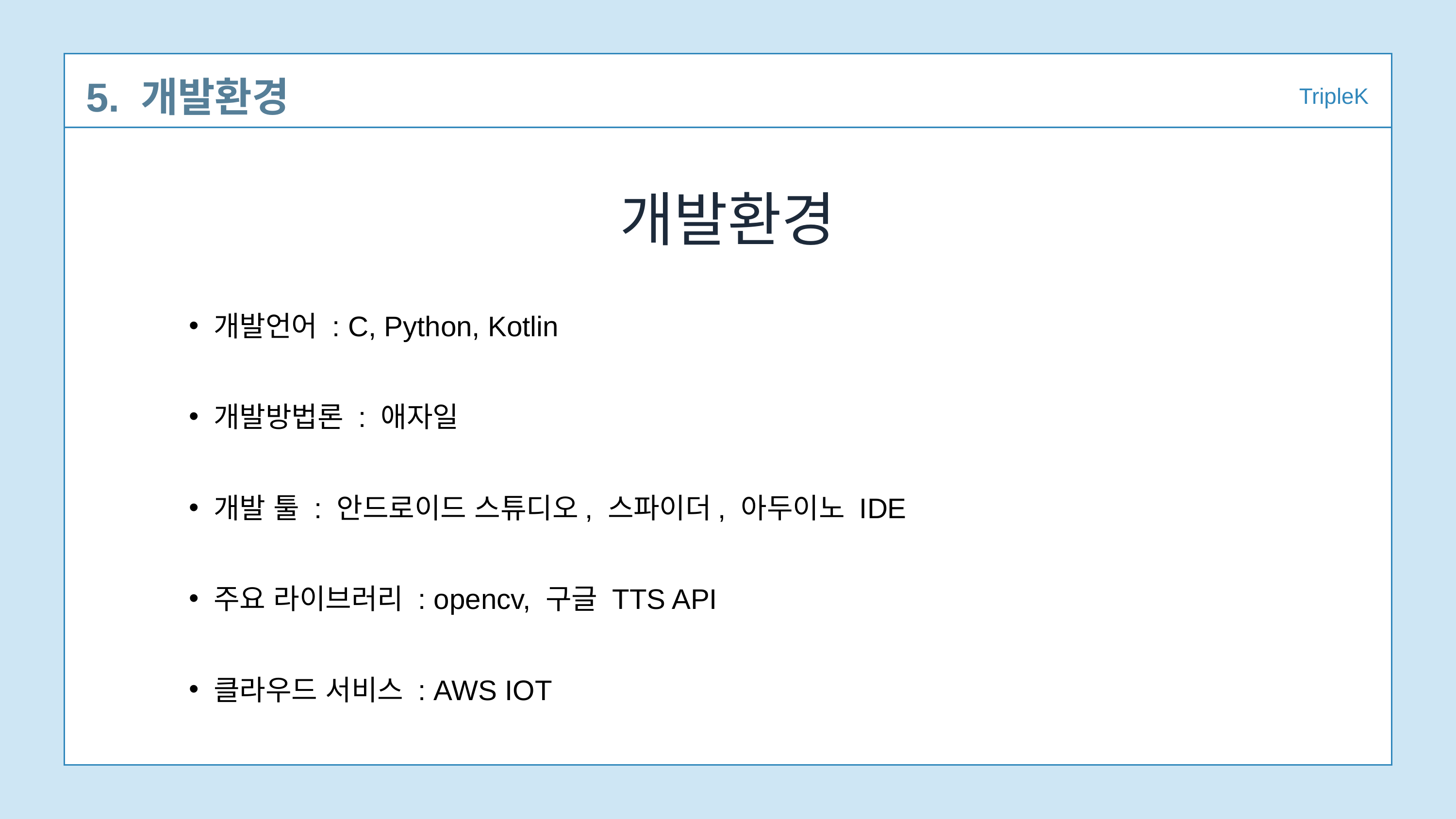

5. 개발환경
TripleK

개발환경
 개발언어 : C, Python, Kotlin
 개발방법론 : 애자일
 개발 툴 : 안드로이드 스튜디오, 스파이더, 아두이노 IDE
 주요 라이브러리 : opencv, 구글 TTS API
 클라우드 서비스 : AWS IOT